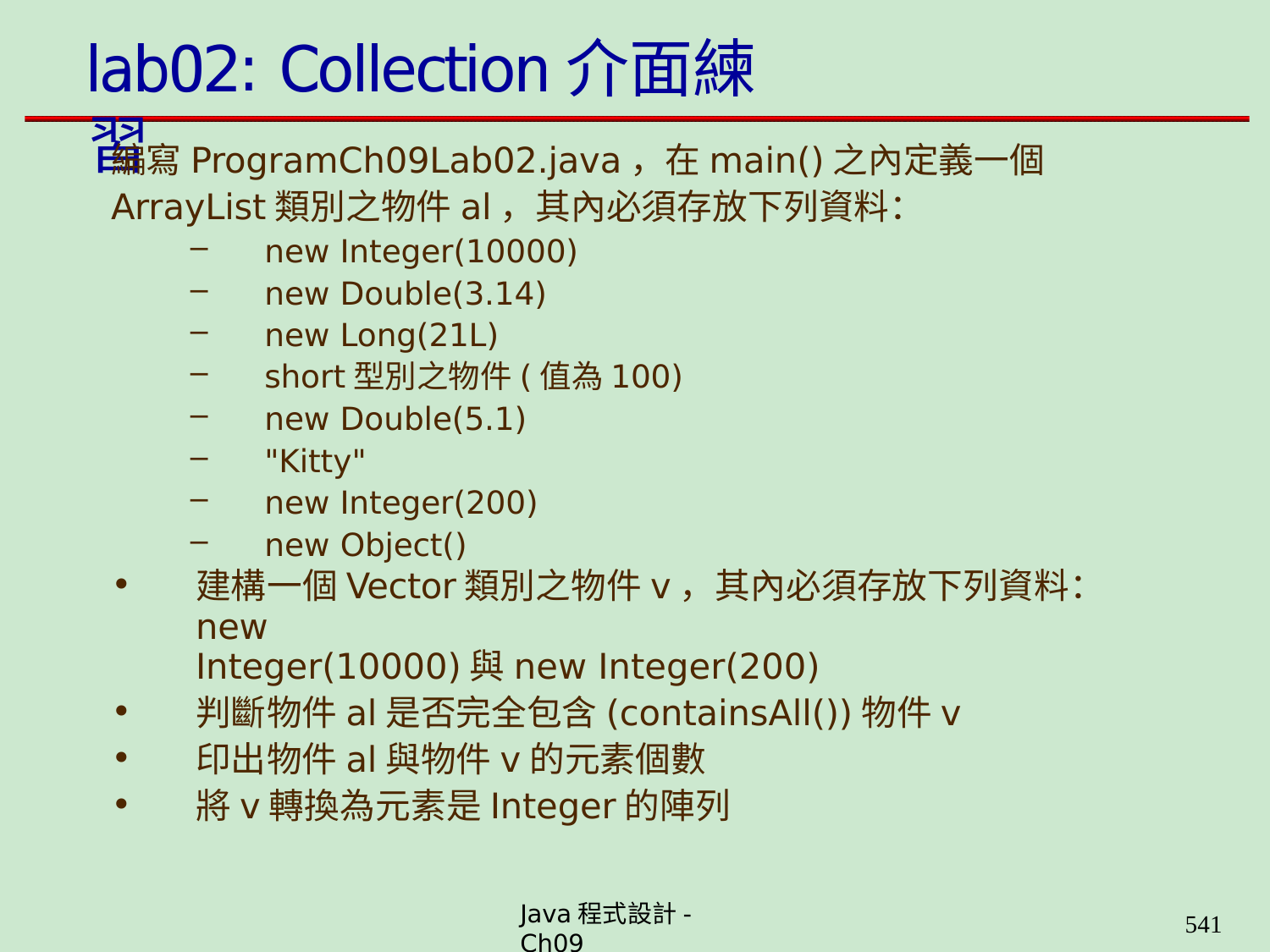

# lab02: Collection介面練習
編寫ProgramCh09Lab02.java，在main()之內定義一個
ArrayList類別之物件al，其內必須存放下列資料：
new Integer(10000)
new Double(3.14)
new Long(21L)
short型別之物件(值為100)
new Double(5.1)
"Kitty"
new Integer(200)
new Object()
建構一個Vector類別之物件v，其內必須存放下列資料：new
Integer(10000)與new Integer(200)
判斷物件al是否完全包含(containsAll())物件v
印出物件al與物件v的元素個數
將v轉換為元素是Integer的陣列
Java程式設計-Ch09
541